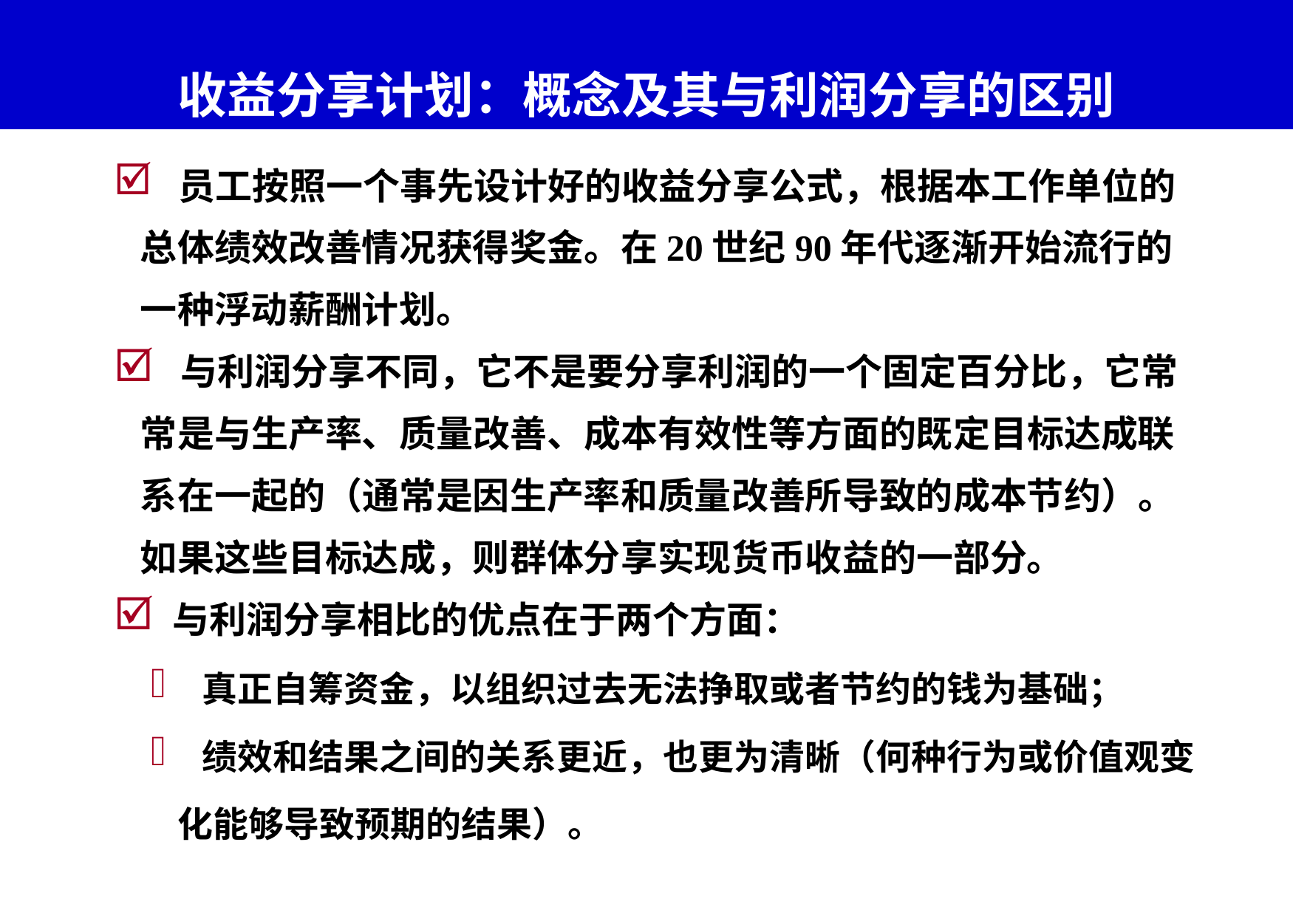

# 收益分享计划：概念及其与利润分享的区别
  员工按照一个事先设计好的收益分享公式，根据本工作单位的总体绩效改善情况获得奖金。在20世纪90年代逐渐开始流行的一种浮动薪酬计划。
  与利润分享不同，它不是要分享利润的一个固定百分比，它常常是与生产率、质量改善、成本有效性等方面的既定目标达成联系在一起的（通常是因生产率和质量改善所导致的成本节约）。如果这些目标达成，则群体分享实现货币收益的一部分。
 与利润分享相比的优点在于两个方面：
  真正自筹资金，以组织过去无法挣取或者节约的钱为基础；
  绩效和结果之间的关系更近，也更为清晰（何种行为或价值观变化能够导致预期的结果）。